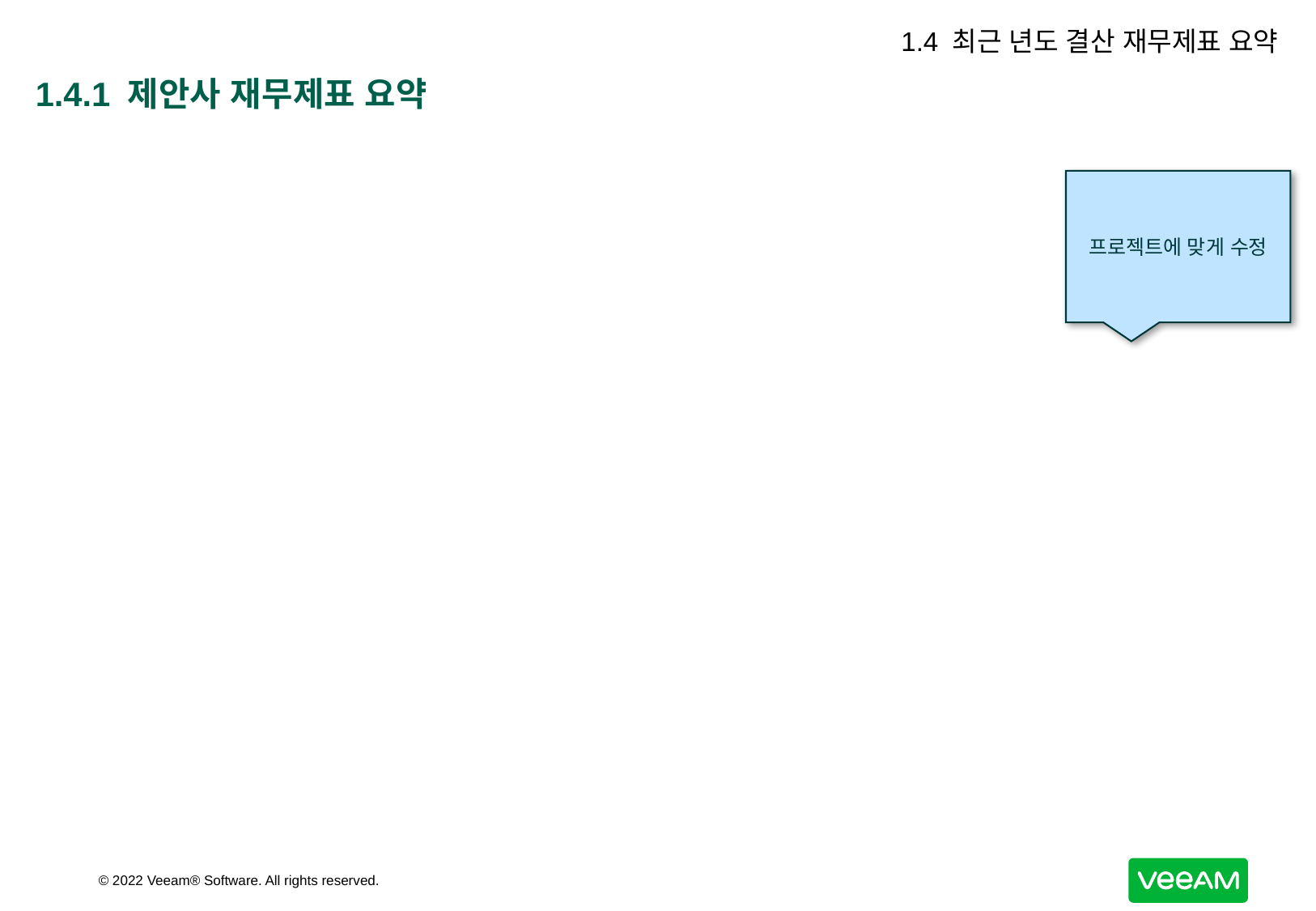

1.4 최근 년도 결산 재무제표 요약
# 1.4.1 제안사 재무제표 요약

프로젝트에 맞게 수정